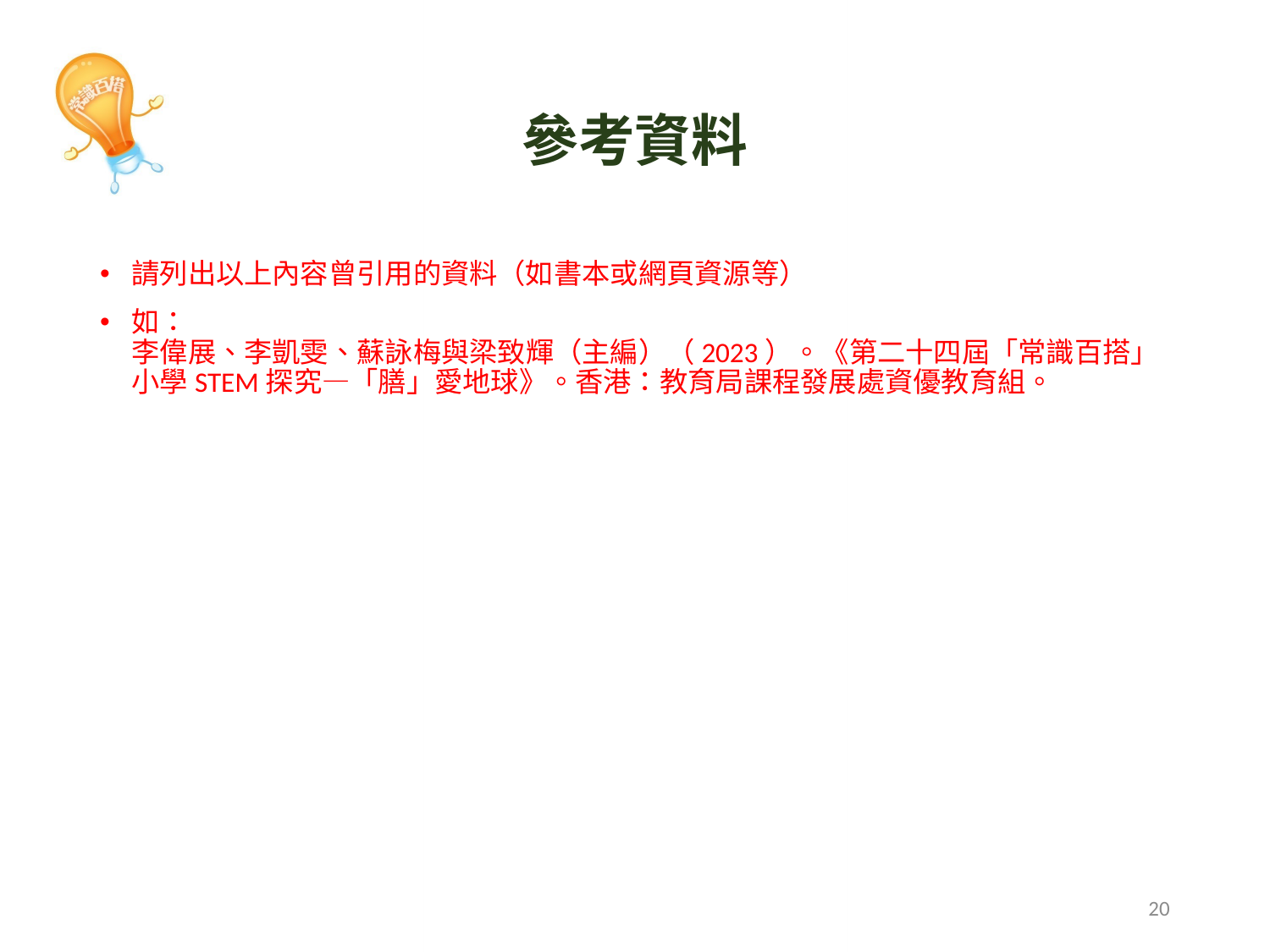

# 參考資料
請列出以上內容曾引用的資料（如書本或網頁資源等）
如：
李偉展、李凱雯、蘇詠梅與梁致輝（主編）（2023）。《第二十四屆「常識百搭」小學STEM探究—「膳」愛地球》。香港：教育局課程發展處資優教育組。

20